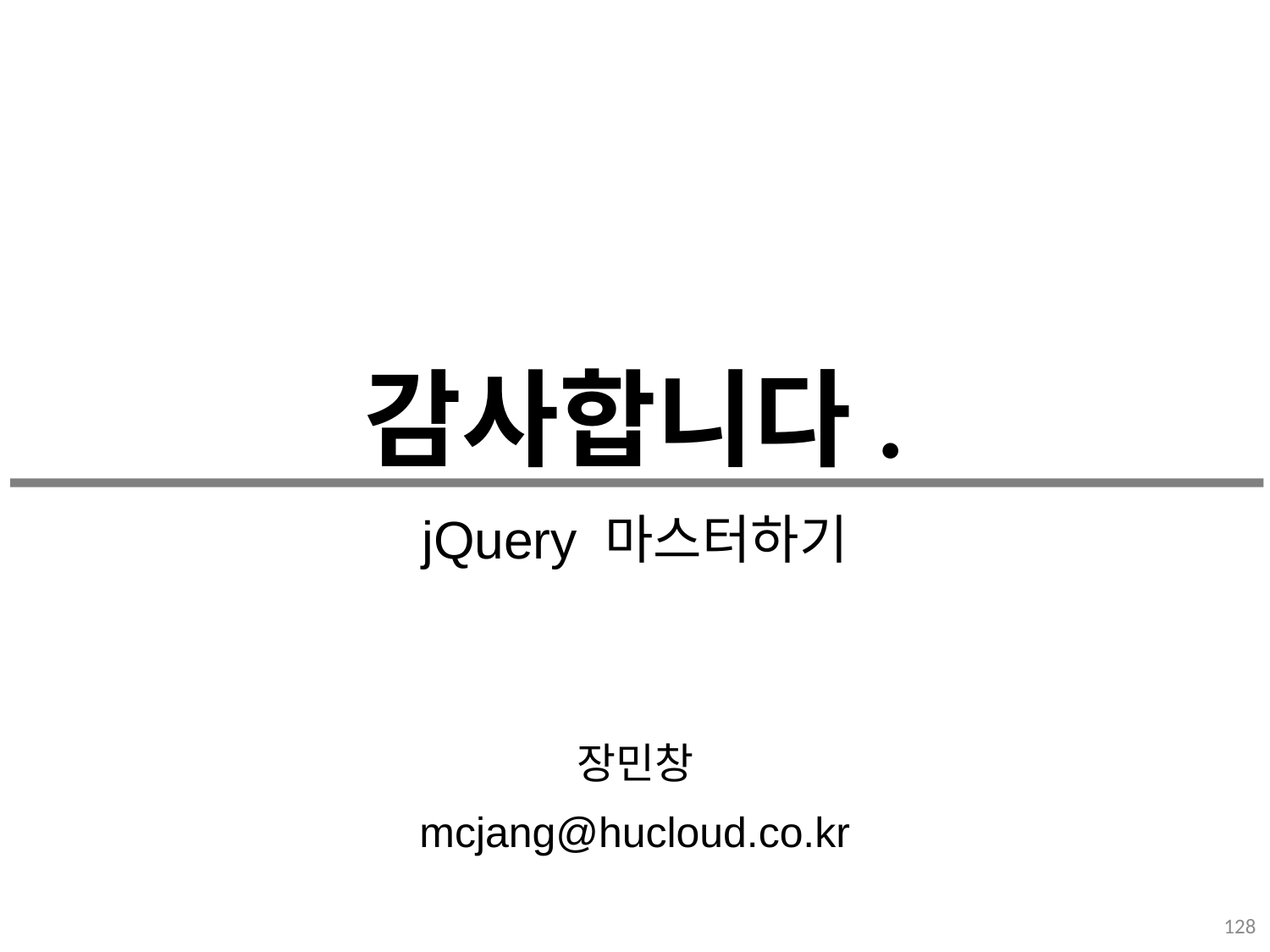

# 감사합니다.

jQuery 마스터하기

장민창
mcjang@hucloud.co.kr
128